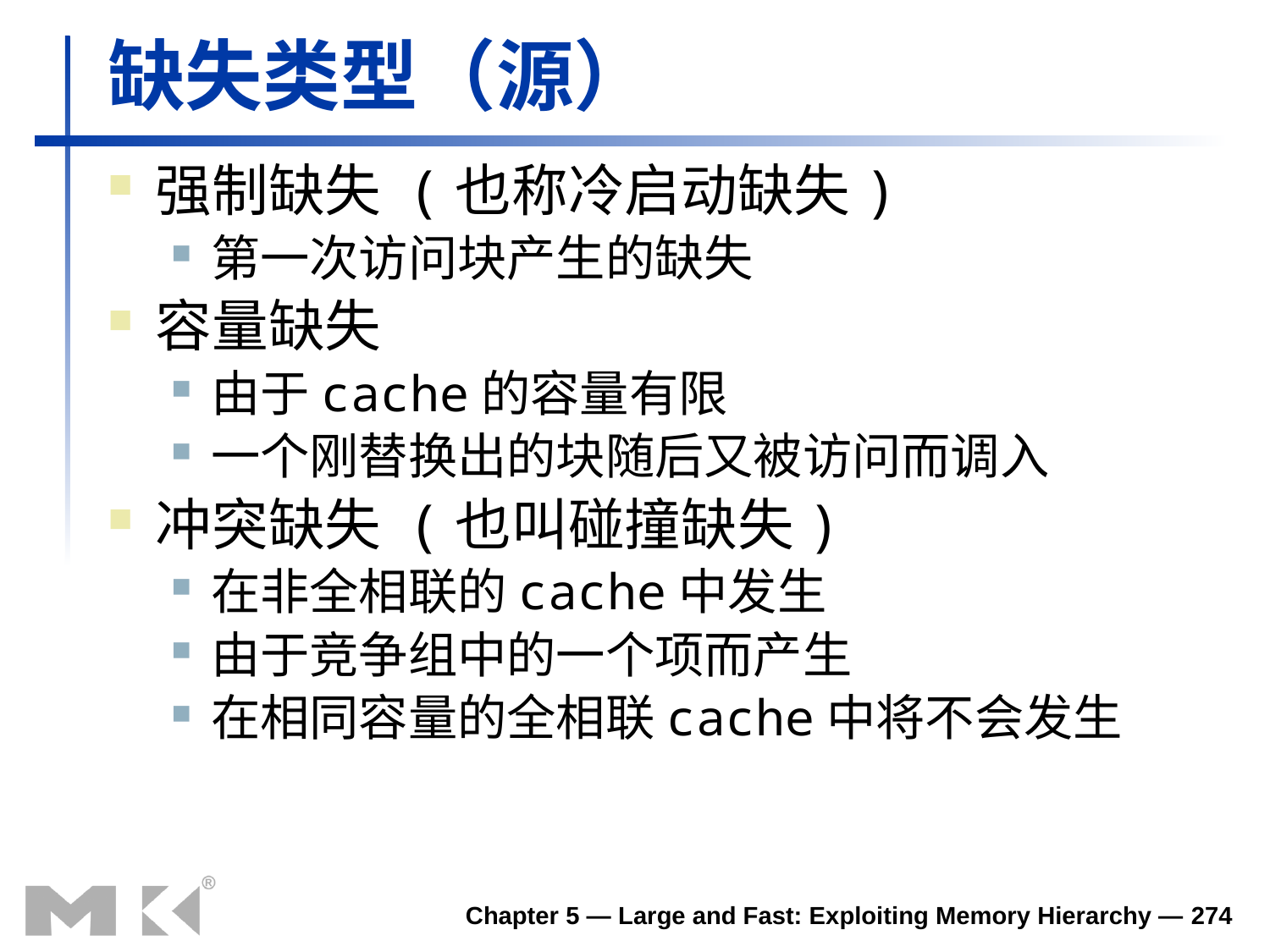

# 缺失类型（源）
强制缺失 (也称冷启动缺失)
第一次访问块产生的缺失
容量缺失
由于cache的容量有限
一个刚替换出的块随后又被访问而调入
冲突缺失 (也叫碰撞缺失)
在非全相联的cache中发生
由于竞争组中的一个项而产生
在相同容量的全相联cache中将不会发生
Chapter 5 — Large and Fast: Exploiting Memory Hierarchy — 274